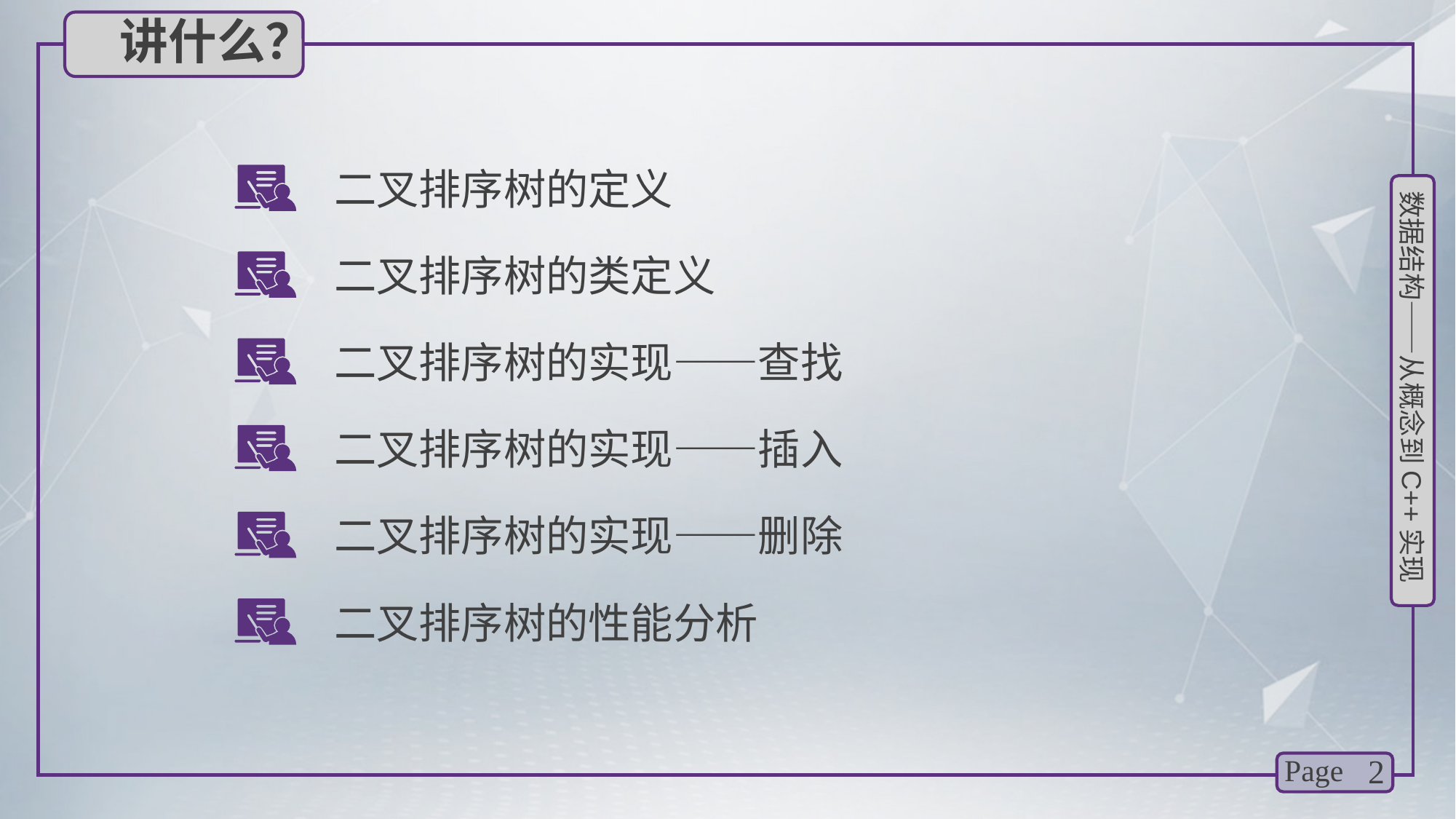

讲什么？

二叉排序树的定义

二叉排序树的类定义

二叉排序树的实现——查找

二叉排序树的实现——插入

二叉排序树的实现——删除

二叉排序树的性能分析